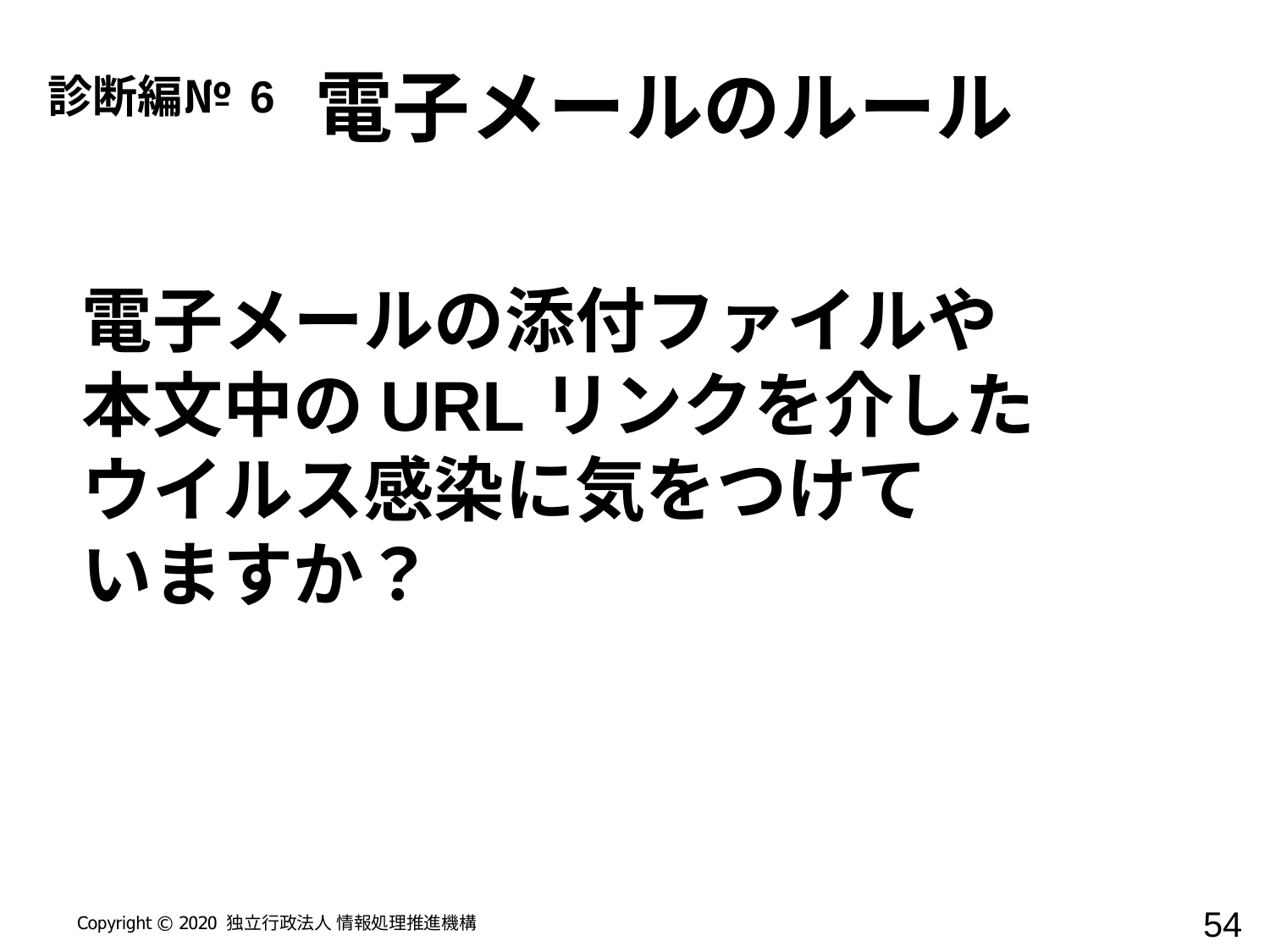

# 診断編№6 電子メールのルール

電子メールの添付ファイルや
本文中のURLリンクを介した
ウイルス感染に気をつけて
いますか？